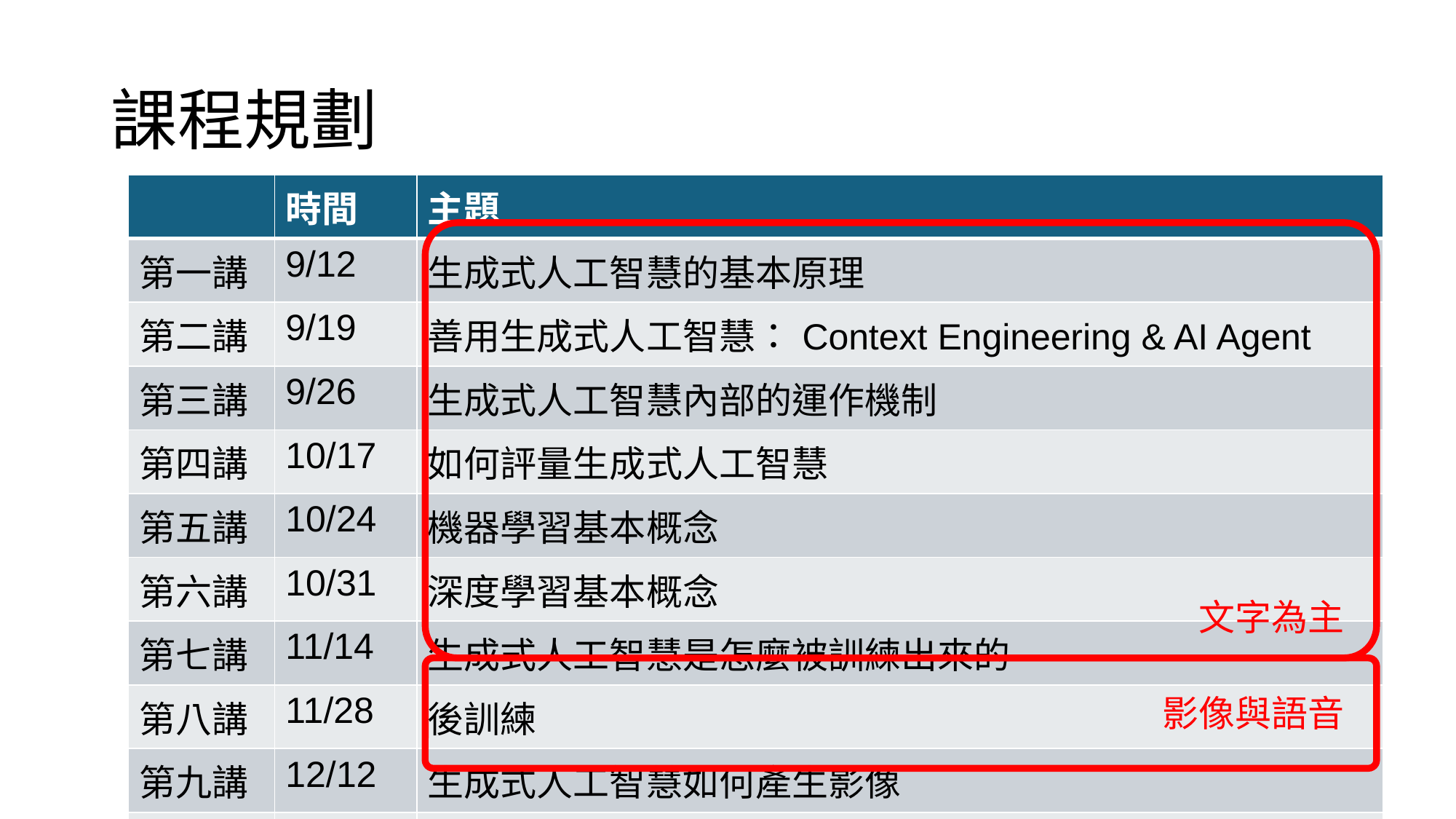

# 課程規劃
|  | 時間 | 主題 |
| --- | --- | --- |
| 第一講 | 9/12 | 生成式人工智慧的基本原理 |
| 第二講 | 9/19 | 善用生成式人工智慧：Context Engineering & AI Agent |
| 第三講 | 9/26 | 生成式人工智慧內部的運作機制 |
| 第四講 | 10/17 | 如何評量生成式人工智慧 |
| 第五講 | 10/24 | 機器學習基本概念 |
| 第六講 | 10/31 | 深度學習基本概念 |
| 第七講 | 11/14 | 生成式人工智慧是怎麼被訓練出來的 |
| 第八講 | 11/28 | 後訓練 |
| 第九講 | 12/12 | 生成式人工智慧如何產生影像 |
| 第十講 | 12/19 | 生成式人工智慧如何聽與說 |

文字為主

影像與語音